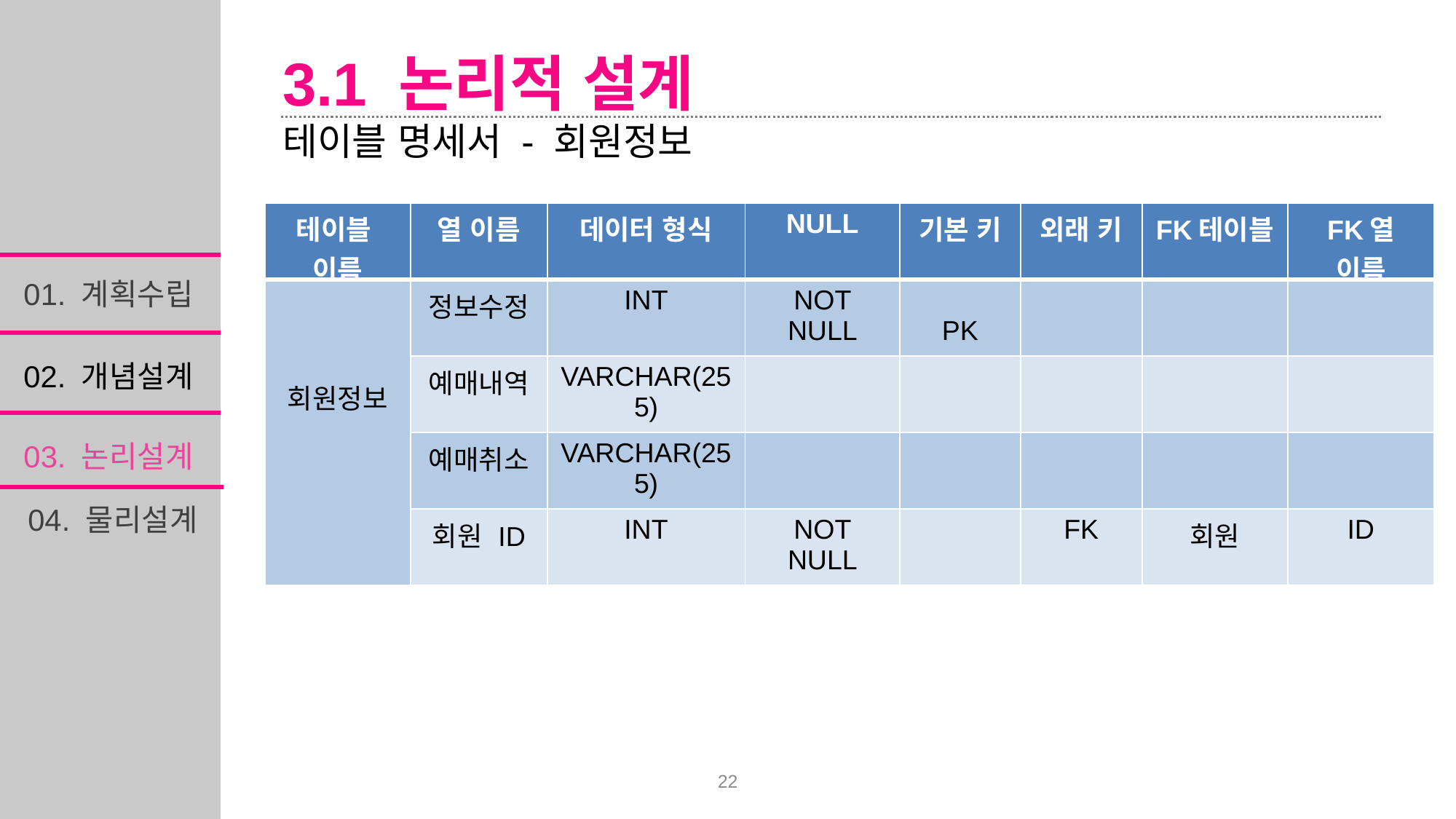

3.1 논리적 설계
테이블 명세서 - 회원정보

| 테이블 이름 | 열 이름 | 데이터 형식 | NULL | 기본 키 | 외래 키 | FK테이블 | FK열 이름 |
| --- | --- | --- | --- | --- | --- | --- | --- |
| 회원정보 | 정보수정 | INT | NOT NULL | PK |  |  |  |
|  | 예매내역 | VARCHAR(255) |  |  |  |  |  |
|  | 예매취소 | VARCHAR(255) |  |  |  |  |  |
|  | 회원 ID | INT | NOT NULL |  | FK | 회원 | ID |
01. 계획수립

02. 개념설계
03. 논리설계
04. 물리설계
22